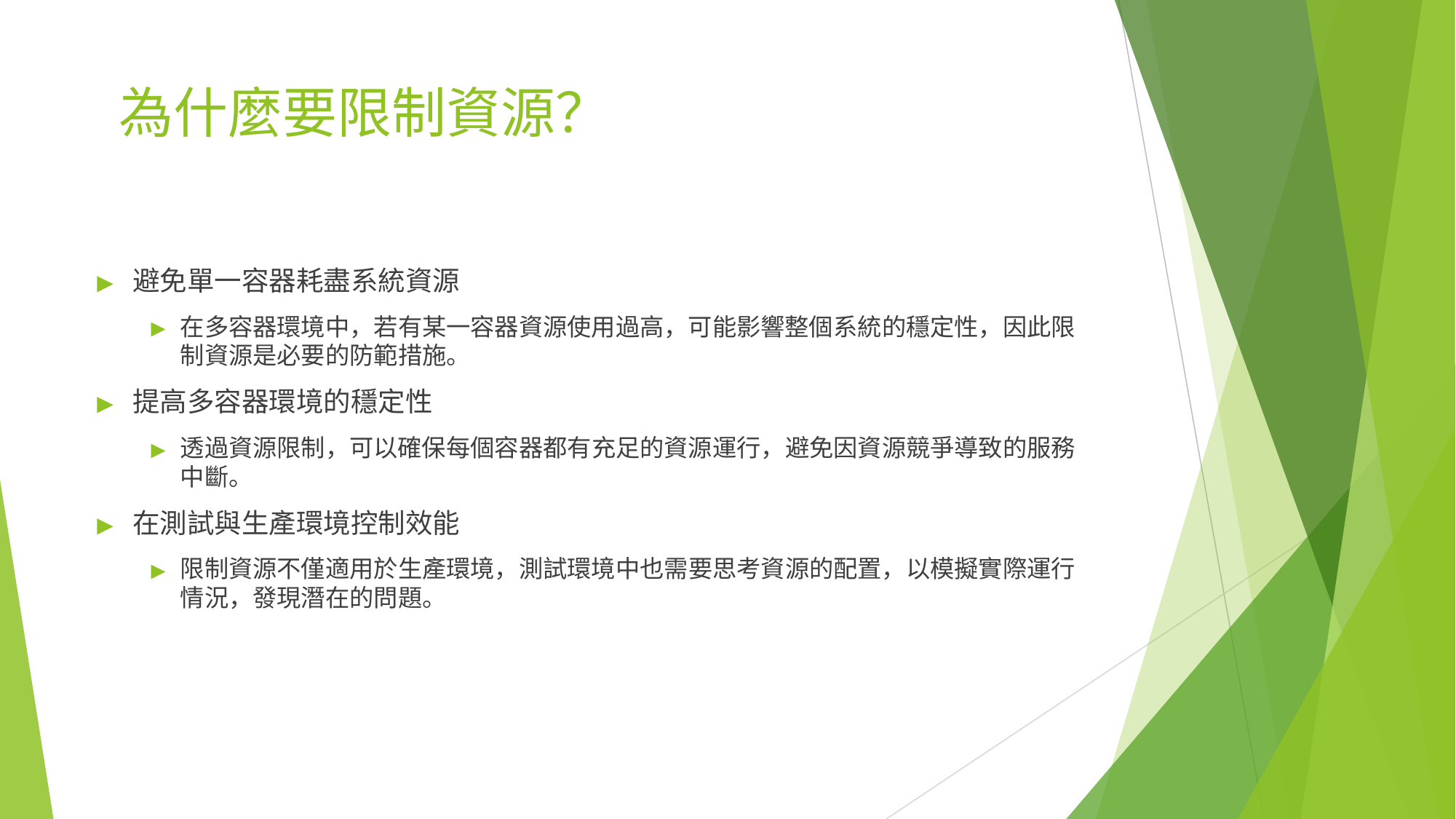

# 為什麼要限制資源？
避免單一容器耗盡系統資源
在多容器環境中，若有某一容器資源使用過高，可能影響整個系統的穩定性，因此限制資源是必要的防範措施。
提高多容器環境的穩定性
透過資源限制，可以確保每個容器都有充足的資源運行，避免因資源競爭導致的服務中斷。
在測試與生產環境控制效能
限制資源不僅適用於生產環境，測試環境中也需要思考資源的配置，以模擬實際運行情況，發現潛在的問題。